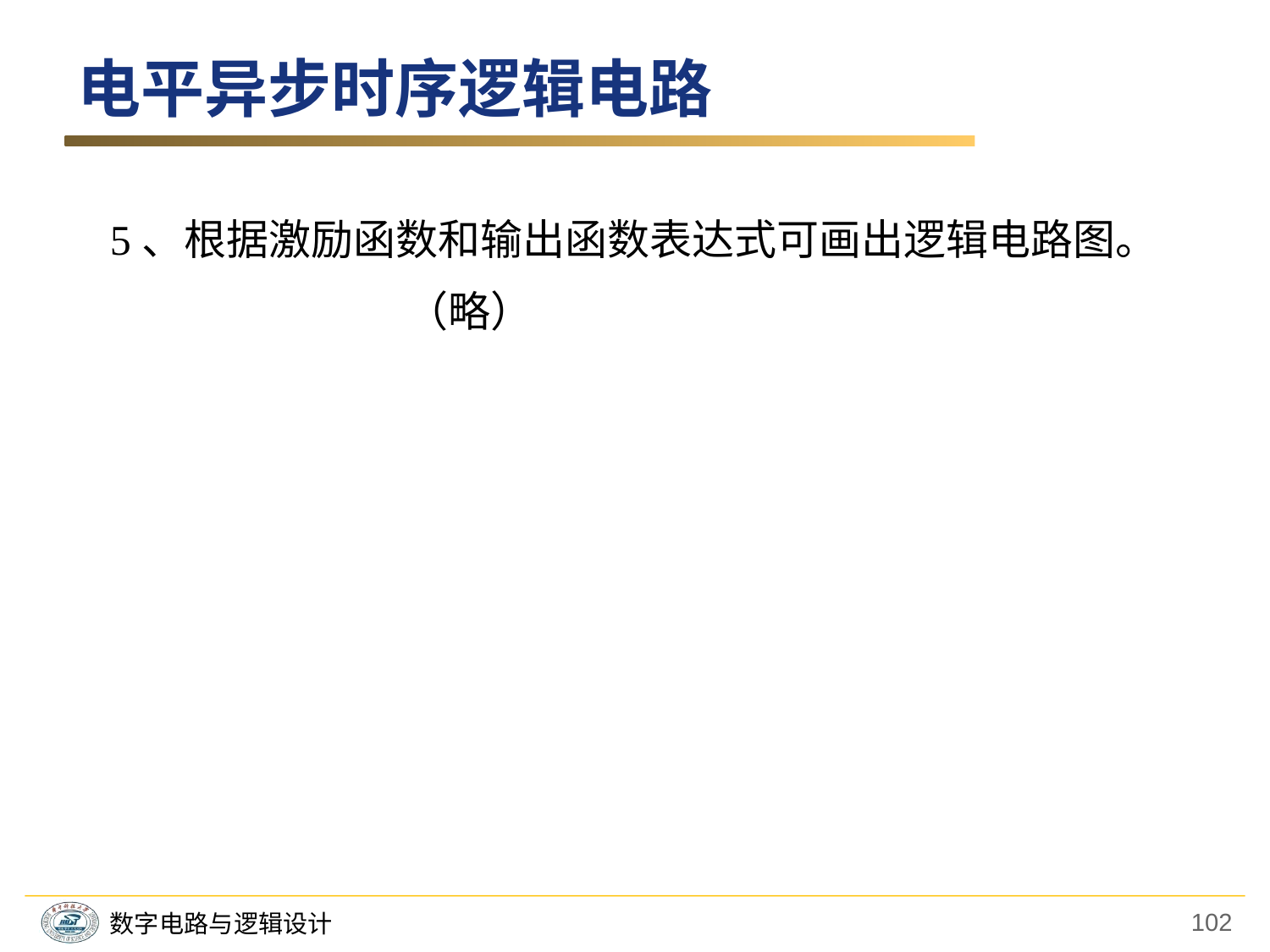

电平异步时序逻辑电路
5、根据激励函数和输出函数表达式可画出逻辑电路图。
                              （略）
102
数字电路与逻辑设计